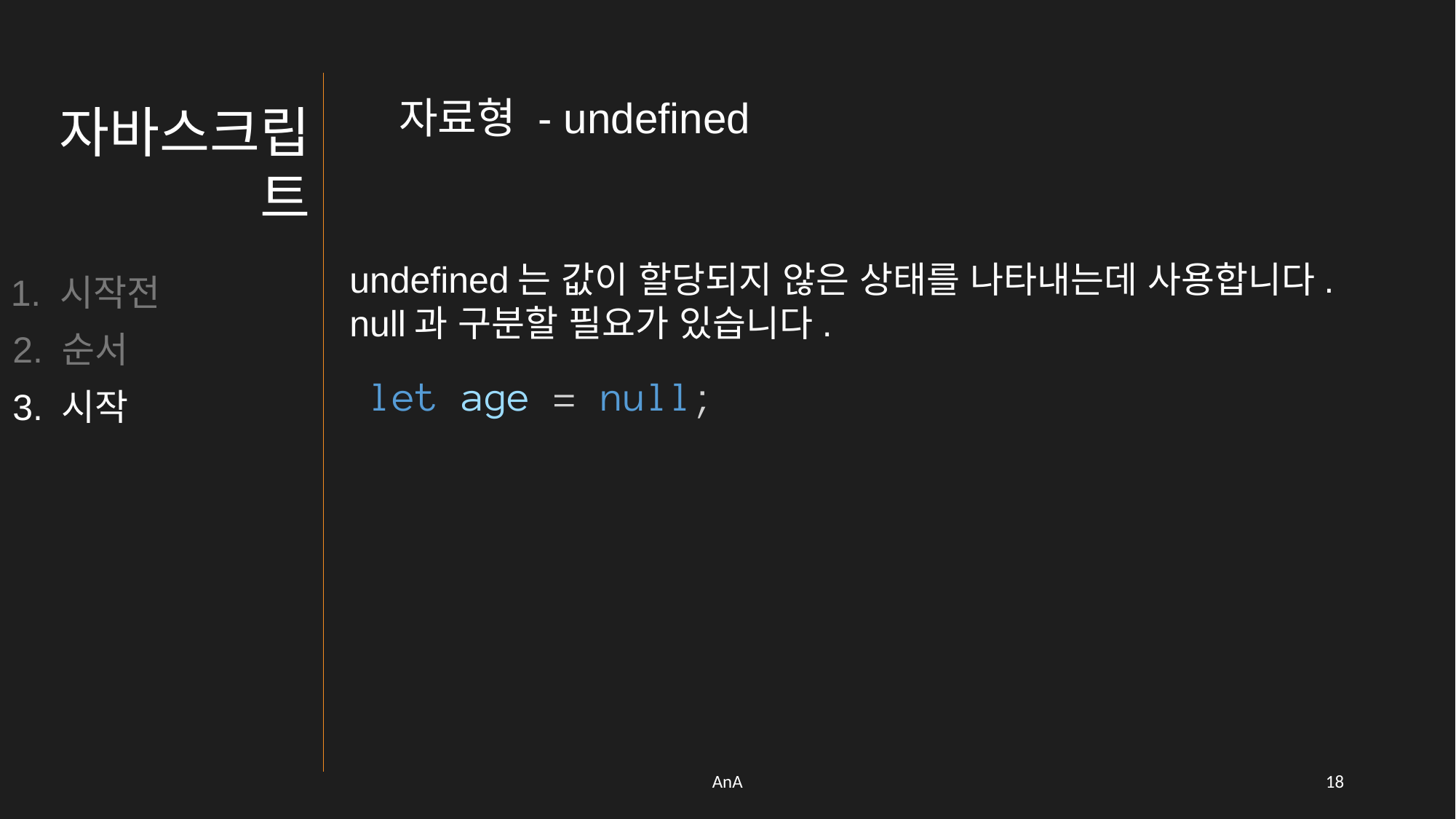

자료형 - undefined
자바스크립트
undefined는 값이 할당되지 않은 상태를 나타내는데 사용합니다.
null과 구분할 필요가 있습니다.
1. 시작전
2. 순서
let age = null;
3. 시작
AnA
18